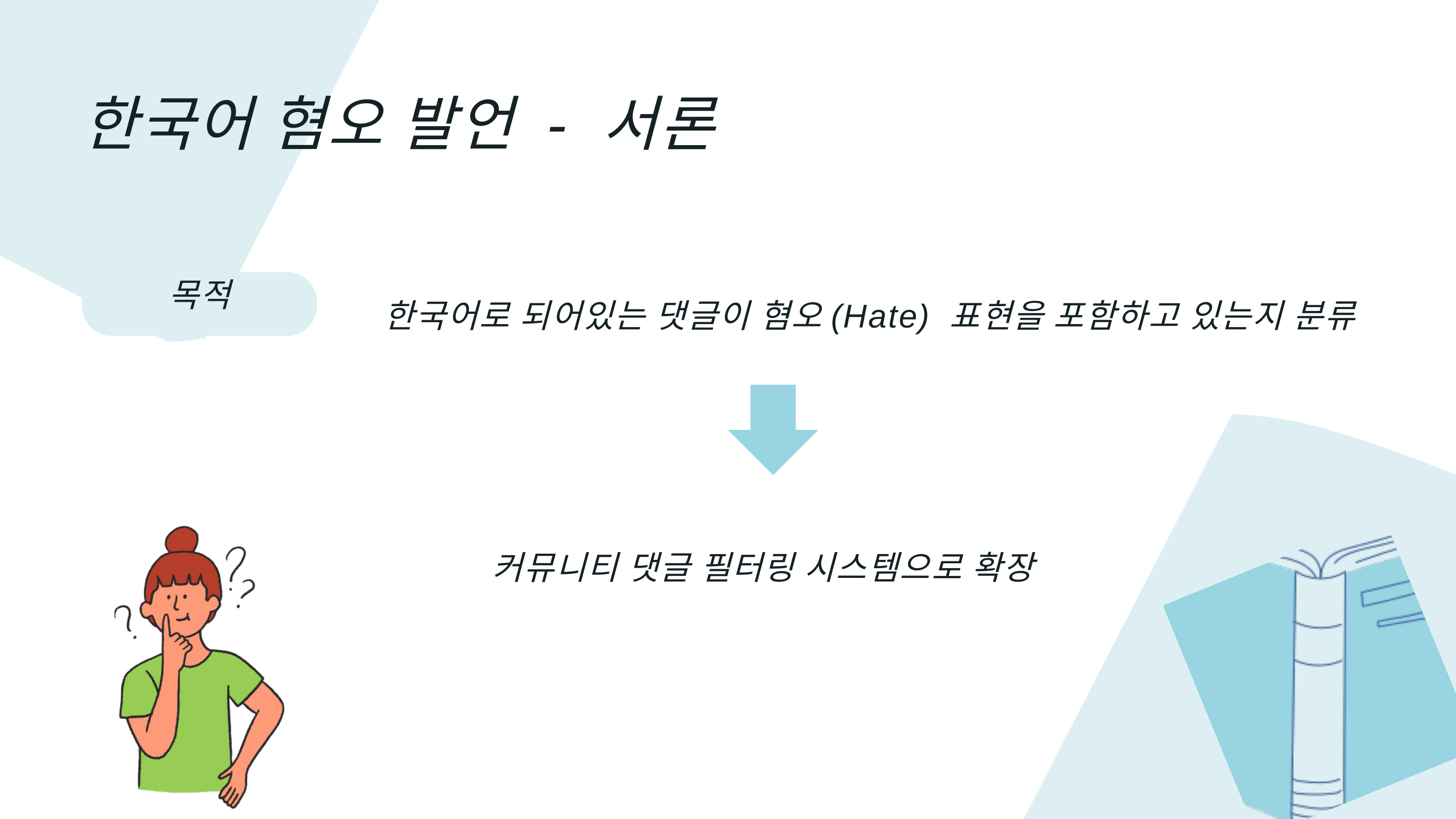

한국어 혐오 발언 - 서론
한국어로 되어있는 댓글이 혐오(Hate) 표현을 포함하고 있는지 분류

목적

커뮤니티 댓글 필터링 시스템으로 확장